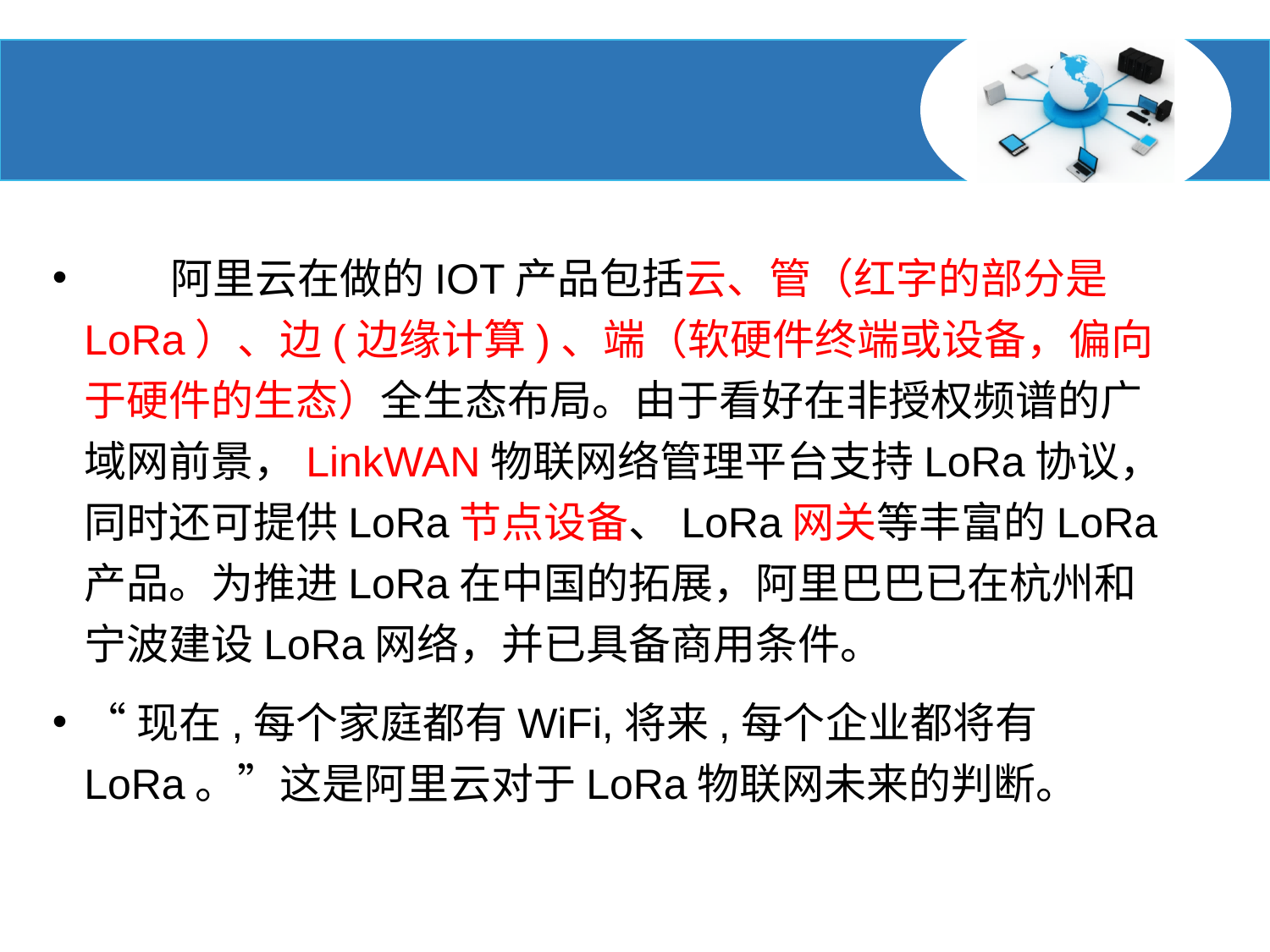

阿里云在做的IOT产品包括云、管（红字的部分是LoRa）、边(边缘计算)、端（软硬件终端或设备，偏向于硬件的生态）全生态布局。由于看好在非授权频谱的广域网前景，LinkWAN物联网络管理平台支持LoRa协议，同时还可提供LoRa节点设备、LoRa网关等丰富的LoRa产品。为推进LoRa在中国的拓展，阿里巴巴已在杭州和宁波建设LoRa网络，并已具备商用条件。
“现在,每个家庭都有WiFi,将来,每个企业都将有LoRa。”这是阿里云对于LoRa物联网未来的判断。